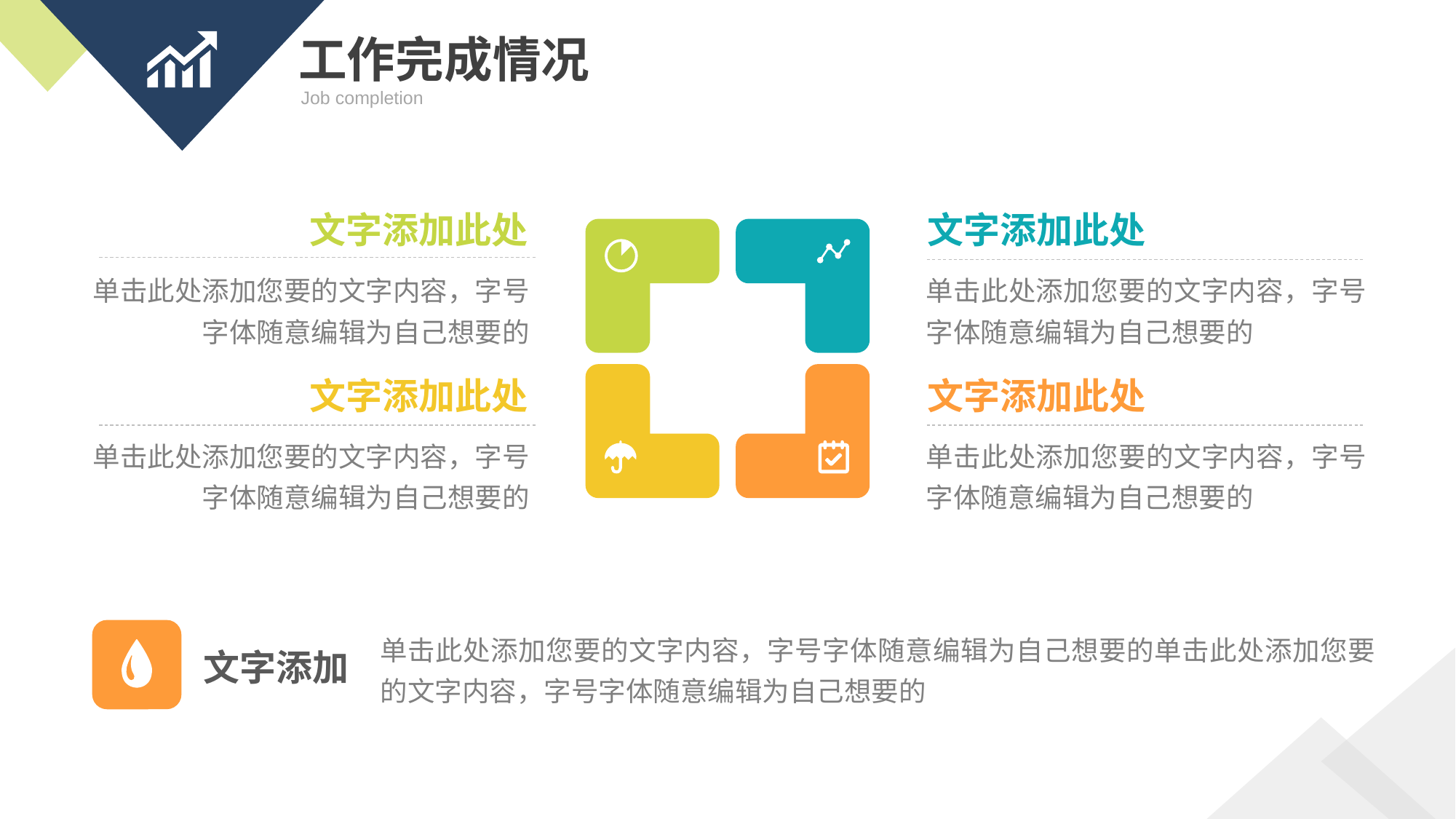

工作完成情况
Job completion
文字添加此处
单击此处添加您要的文字内容，字号字体随意编辑为自己想要的
文字添加此处
单击此处添加您要的文字内容，字号字体随意编辑为自己想要的

文字添加此处
单击此处添加您要的文字内容，字号字体随意编辑为自己想要的
文字添加此处
单击此处添加您要的文字内容，字号字体随意编辑为自己想要的

单击此处添加您要的文字内容，字号字体随意编辑为自己想要的单击此处添加您要的文字内容，字号字体随意编辑为自己想要的
文字添加